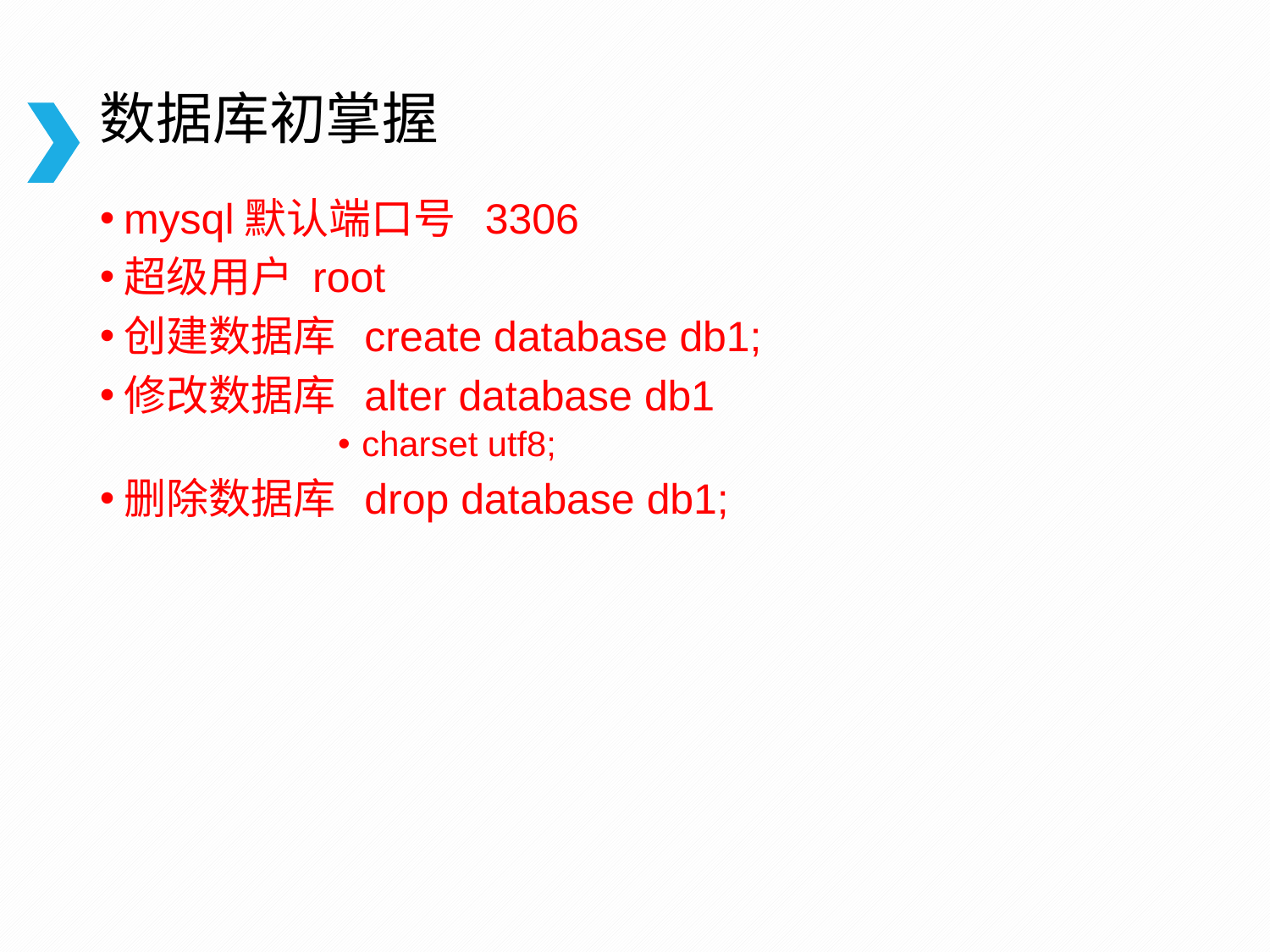

# 数据库初掌握
mysql默认端口号  3306
超级用户 root
创建数据库  create database db1;
修改数据库  alter database db1
charset utf8;
删除数据库  drop database db1;